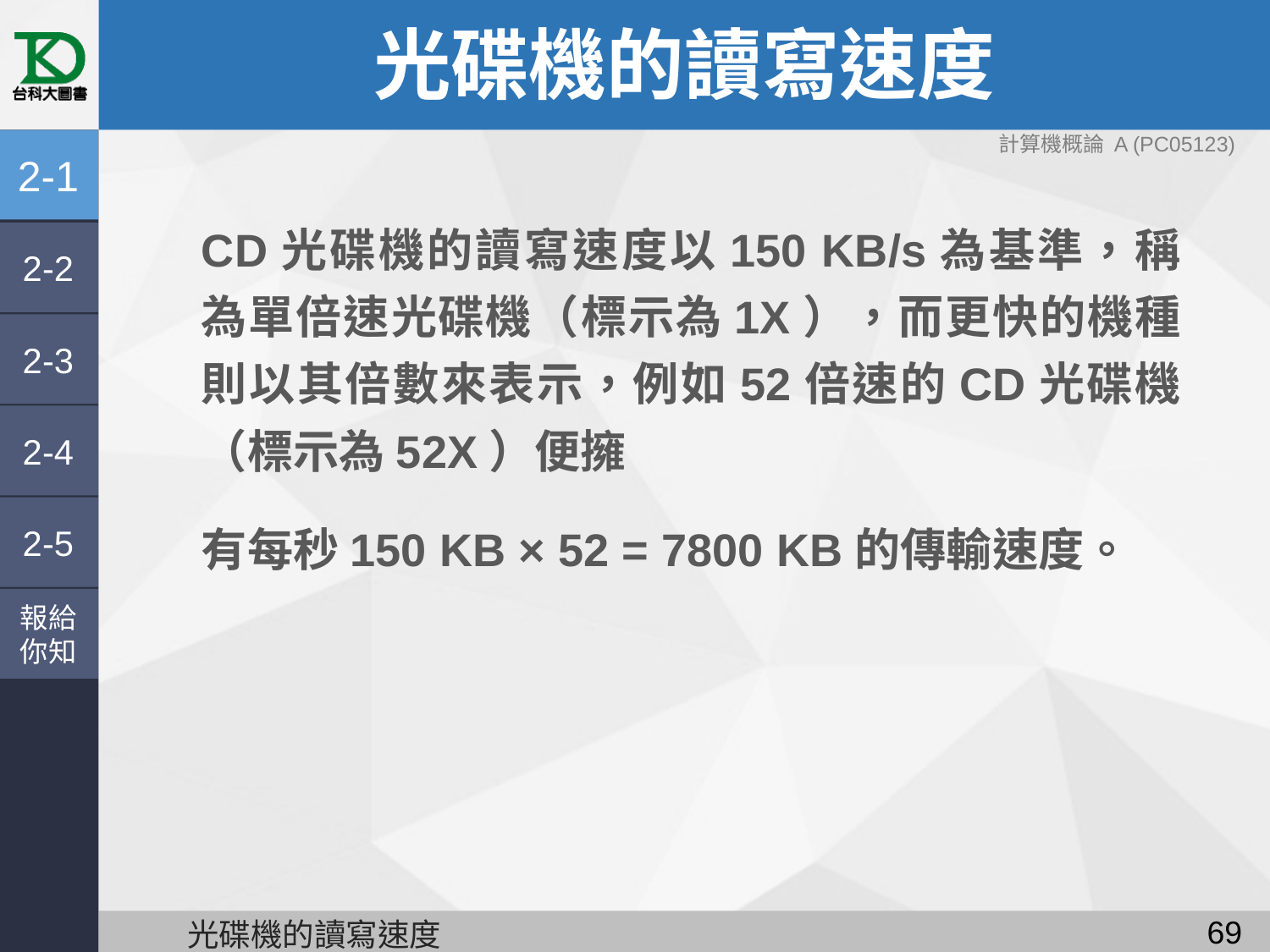

# 光碟機的讀寫速度
計算機概論 A (PC05123)
2-1
CD光碟機的讀寫速度以150 KB/s為基準，稱為單倍速光碟機（標示為1X），而更快的機種則以其倍數來表示，例如52倍速的CD光碟機（標示為52X）便擁
有每秒150 KB × 52 = 7800 KB的傳輸速度。
2-2
2-3
2-4
2-5
報給
你知
69
光碟機的讀寫速度